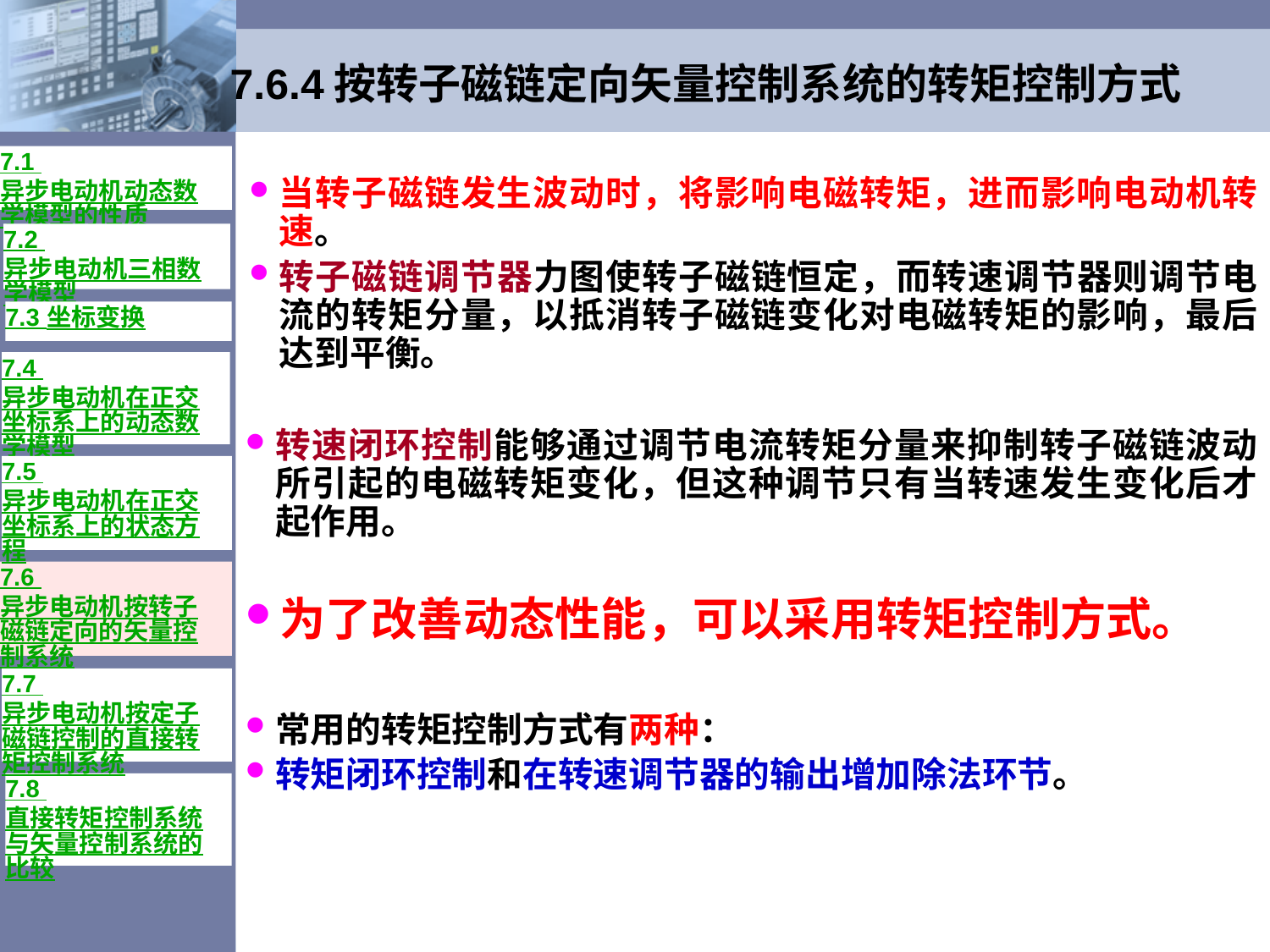

# 7.6.4按转子磁链定向矢量控制系统的转矩控制方式
7.1 异步电动机动态数学模型的性质
当转子磁链发生波动时，将影响电磁转矩，进而影响电动机转速。
转子磁链调节器力图使转子磁链恒定，而转速调节器则调节电流的转矩分量，以抵消转子磁链变化对电磁转矩的影响，最后达到平衡。
7.2 异步电动机三相数学模型
7.3 坐标变换
7.4 异步电动机在正交坐标系上的动态数学模型
转速闭环控制能够通过调节电流转矩分量来抑制转子磁链波动所引起的电磁转矩变化，但这种调节只有当转速发生变化后才起作用。

为了改善动态性能，可以采用转矩控制方式。

常用的转矩控制方式有两种：
转矩闭环控制和在转速调节器的输出增加除法环节。
7.5 异步电动机在正交坐标系上的状态方程
7.6 异步电动机按转子磁链定向的矢量控制系统
7.7 异步电动机按定子磁链控制的直接转矩控制系统
7.8 直接转矩控制系统与矢量控制系统的比较